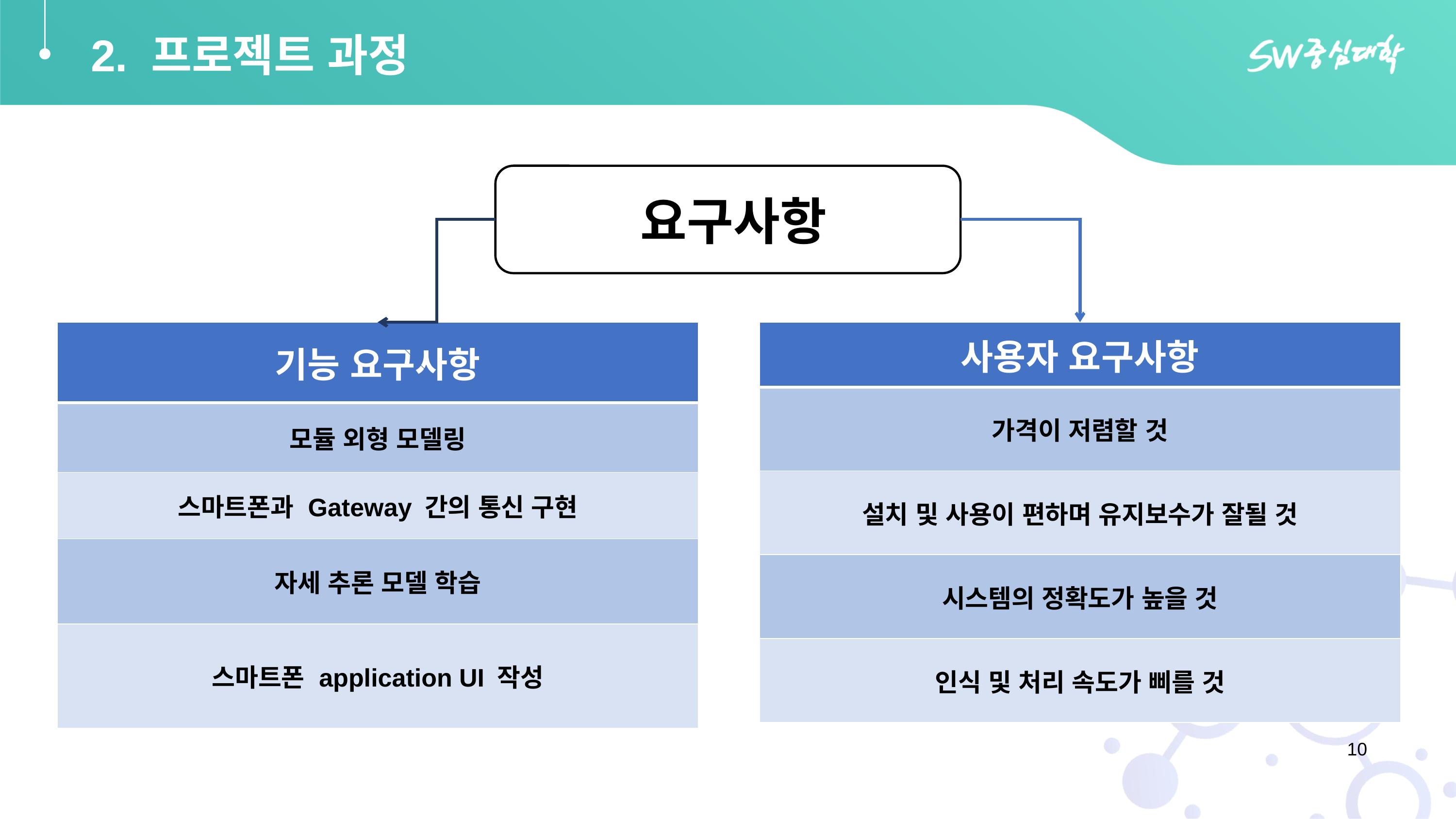

# 2. 프로젝트 과정

요구사항
| 기능 요구사항 |
| --- |
| 모듈 외형 모델링 |
| 스마트폰과 Gateway 간의 통신 구현 |
| 자세 추론 모델 학습 |
| 스마트폰 application UI 작성 |
| 사용자 요구사항 |
| --- |
| 가격이 저렴할 것 |
| 설치 및 사용이 편하며 유지보수가 잘될 것 |
| 시스템의 정확도가 높을 것 |
| 인식 및 처리 속도가 삐를 것 |